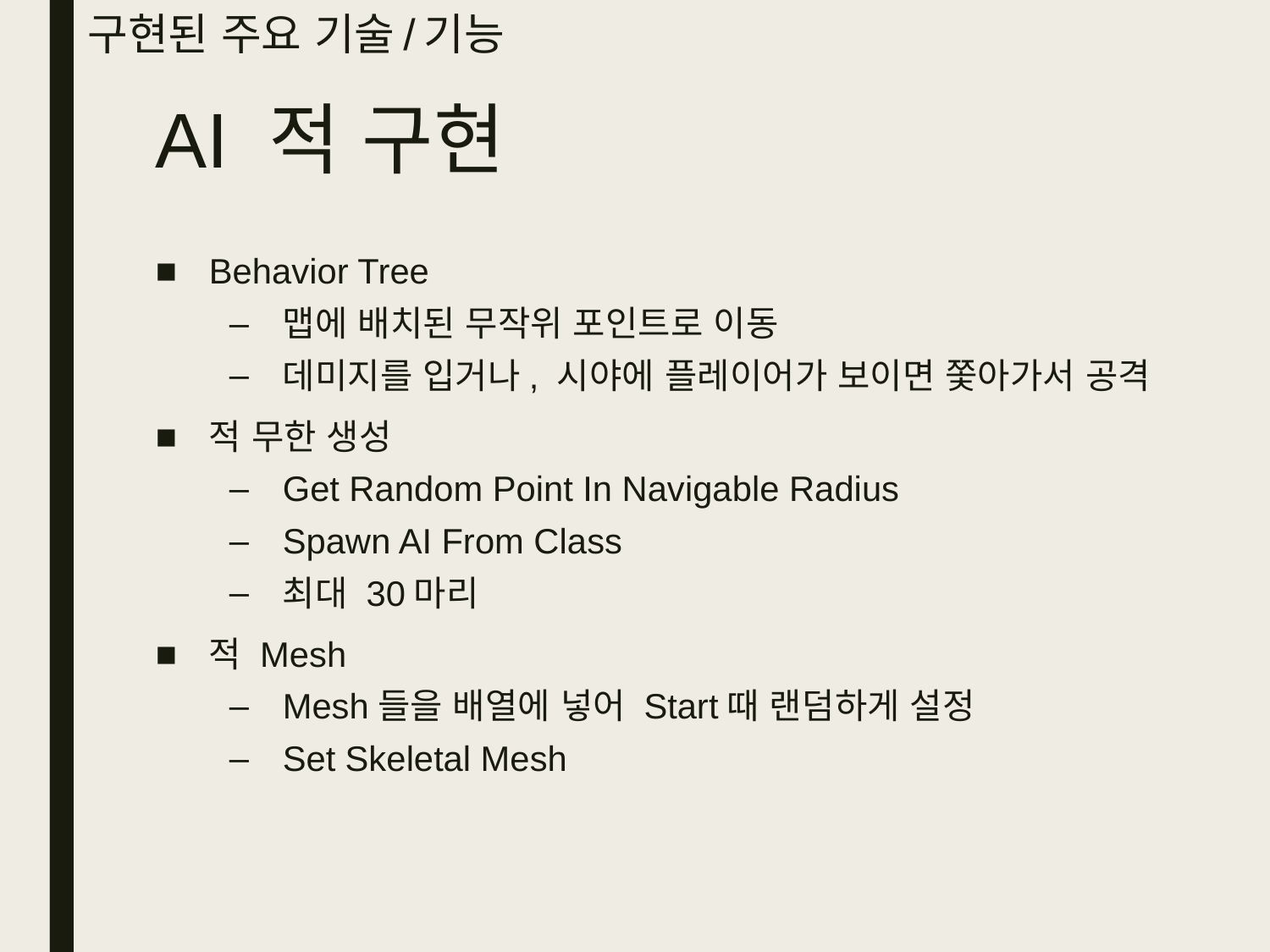

# 구현된 주요 기술/기능
AI 적 구현
Behavior Tree
맵에 배치된 무작위 포인트로 이동
데미지를 입거나, 시야에 플레이어가 보이면 쫓아가서 공격
적 무한 생성
Get Random Point In Navigable Radius
Spawn AI From Class
최대 30마리
적 Mesh
Mesh들을 배열에 넣어 Start때 랜덤하게 설정
Set Skeletal Mesh